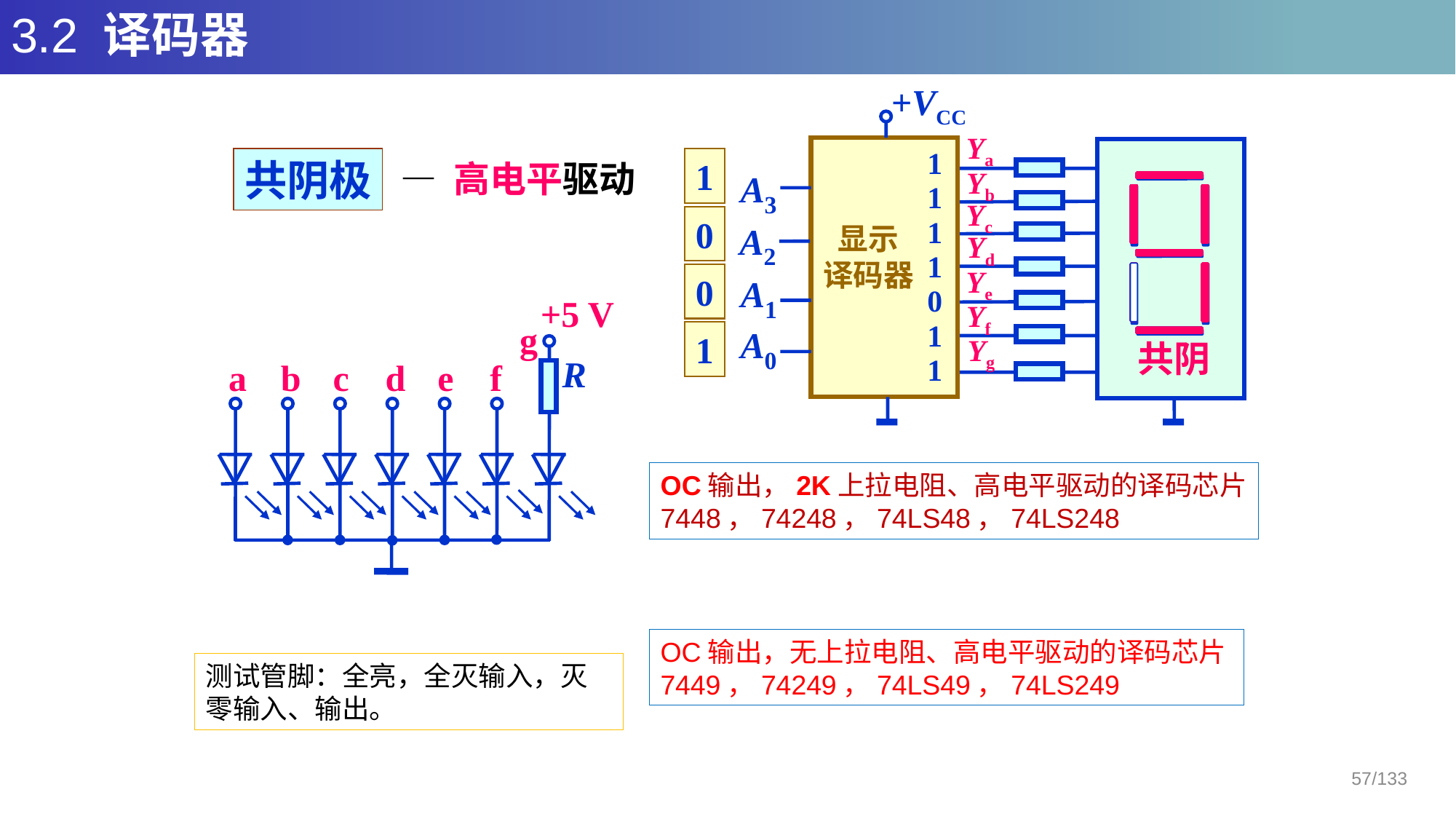

# 3.2 译码器
+VCC

Ya

A3
Yb

Yc

A2
显示
译码器
Yd

Ye

A1

Yf

A0
Yg

共阴

1
1
1
1
1
1
0
0
1
1
0
0
0
0
1
1
0
1
1
0
1
1
1
1
1
0
0
1
0
1
1
0
0
1
1
1
0
1
1
0
1
1
1
0
1
1
1
1
1
1
1
1
0
0
0
0
1
1
1
1
1
1
1
1
1
1
1
0
1
1
共阴极
0
0
0
0
0
0
0
1
0
0
1
0
0
0
1
1
0
1
0
0
0
1
0
1
0
1
1
0
0
1
1
1
1
0
0
0
1
0
0
1
— 高电平驱动

+5 V
g

R

a
b
c
d
e
f

OC输出，2K上拉电阻、高电平驱动的译码芯片
7448，74248，74LS48，74LS248
OC输出，无上拉电阻、高电平驱动的译码芯片
7449，74249，74LS49，74LS249
测试管脚：全亮，全灭输入，灭零输入、输出。
57/133